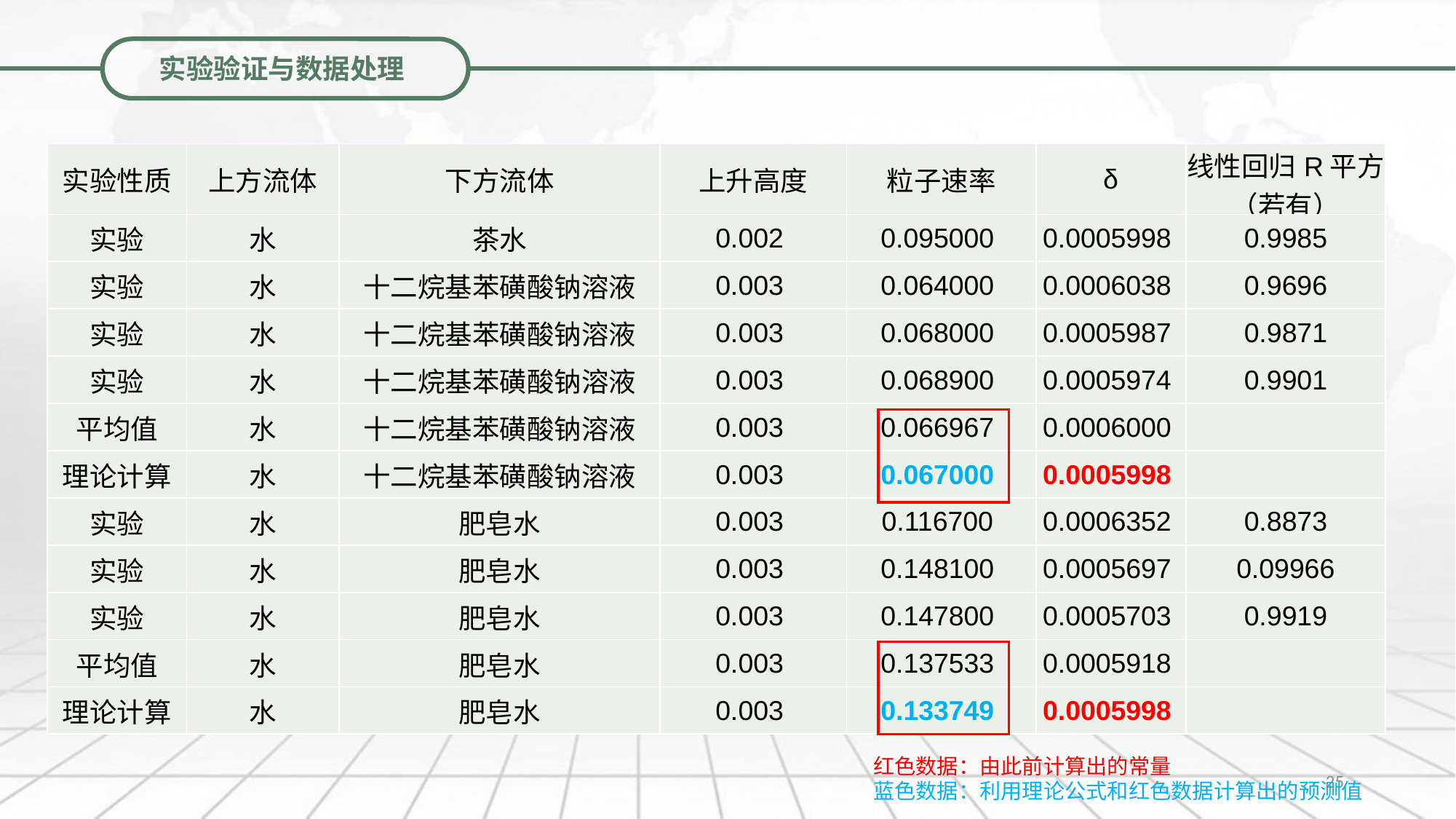

实验验证与数据处理
| 实验性质 | 上方流体 | 下方流体 | 上升高度 | 粒子速率 | δ | 线性回归R平方（若有） |
| --- | --- | --- | --- | --- | --- | --- |
| 实验 | 水 | 茶水 | 0.002 | 0.095000 | 0.0005998 | 0.9985 |
| 实验 | 水 | 十二烷基苯磺酸钠溶液 | 0.003 | 0.064000 | 0.0006038 | 0.9696 |
| 实验 | 水 | 十二烷基苯磺酸钠溶液 | 0.003 | 0.068000 | 0.0005987 | 0.9871 |
| 实验 | 水 | 十二烷基苯磺酸钠溶液 | 0.003 | 0.068900 | 0.0005974 | 0.9901 |
| 平均值 | 水 | 十二烷基苯磺酸钠溶液 | 0.003 | 0.066967 | 0.0006000 |  |
| 理论计算 | 水 | 十二烷基苯磺酸钠溶液 | 0.003 | 0.067000 | 0.0005998 |  |
| 实验 | 水 | 肥皂水 | 0.003 | 0.116700 | 0.0006352 | 0.8873 |
| 实验 | 水 | 肥皂水 | 0.003 | 0.148100 | 0.0005697 | 0.09966 |
| 实验 | 水 | 肥皂水 | 0.003 | 0.147800 | 0.0005703 | 0.9919 |
| 平均值 | 水 | 肥皂水 | 0.003 | 0.137533 | 0.0005918 |  |
| 理论计算 | 水 | 肥皂水 | 0.003 | 0.133749 | 0.0005998 |  |
三、数据分析
利用C++编写程序，利用已知数据和理论公式求得未知量，再在其余实验中验证正确性

红色数据：由此前计算出的常量
蓝色数据：利用理论公式和红色数据计算出的预测值
25